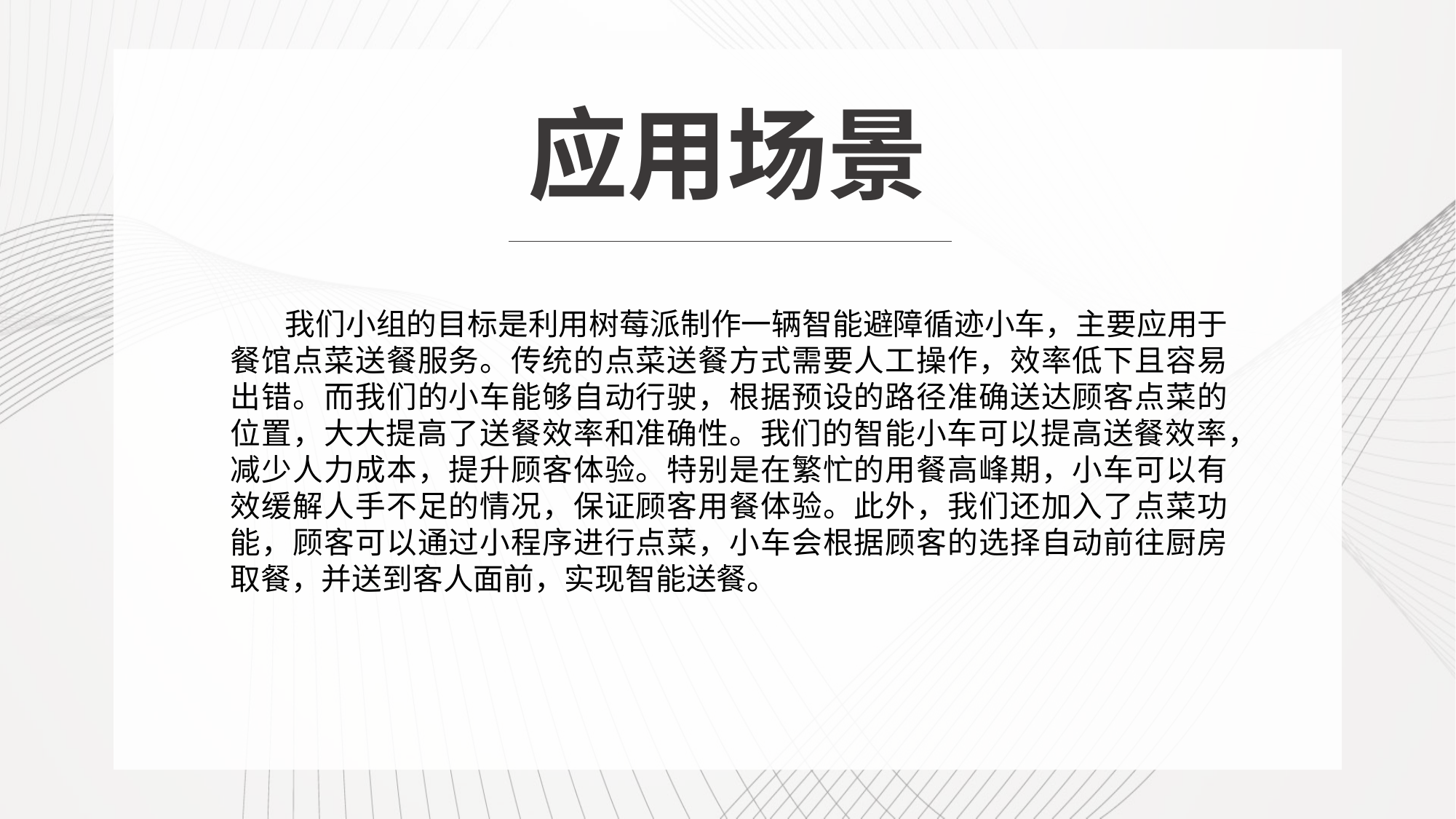

应用场景

我们小组的目标是利用树莓派制作一辆智能避障循迹小车，主要应用于餐馆点菜送餐服务。传统的点菜送餐方式需要人工操作，效率低下且容易出错。而我们的小车能够自动行驶，根据预设的路径准确送达顾客点菜的位置，大大提高了送餐效率和准确性。我们的智能小车可以提高送餐效率，减少人力成本，提升顾客体验。特别是在繁忙的用餐高峰期，小车可以有效缓解人手不足的情况，保证顾客用餐体验。此外，我们还加入了点菜功能，顾客可以通过小程序进行点菜，小车会根据顾客的选择自动前往厨房取餐，并送到客人面前，实现智能送餐。